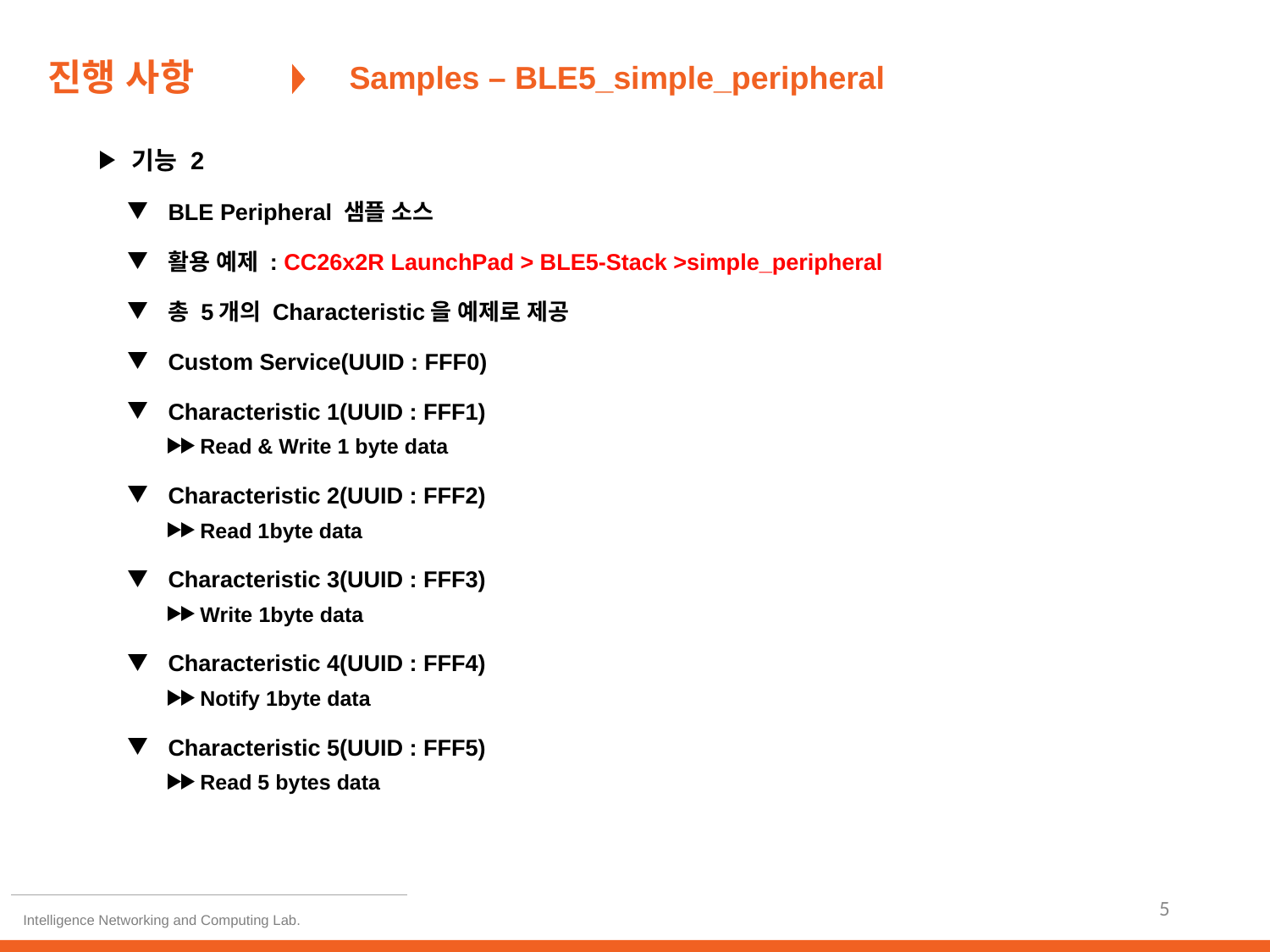

# 진행 사항
Samples – BLE5_simple_peripheral
기능 2
BLE Peripheral 샘플 소스
활용 예제 : CC26x2R LaunchPad > BLE5-Stack >simple_peripheral
총 5개의 Characteristic을 예제로 제공
Custom Service(UUID : FFF0)
Characteristic 1(UUID : FFF1)
Read & Write 1 byte data
Characteristic 2(UUID : FFF2)
Read 1byte data
Characteristic 3(UUID : FFF3)
Write 1byte data
Characteristic 4(UUID : FFF4)
Notify 1byte data
Characteristic 5(UUID : FFF5)
Read 5 bytes data

5